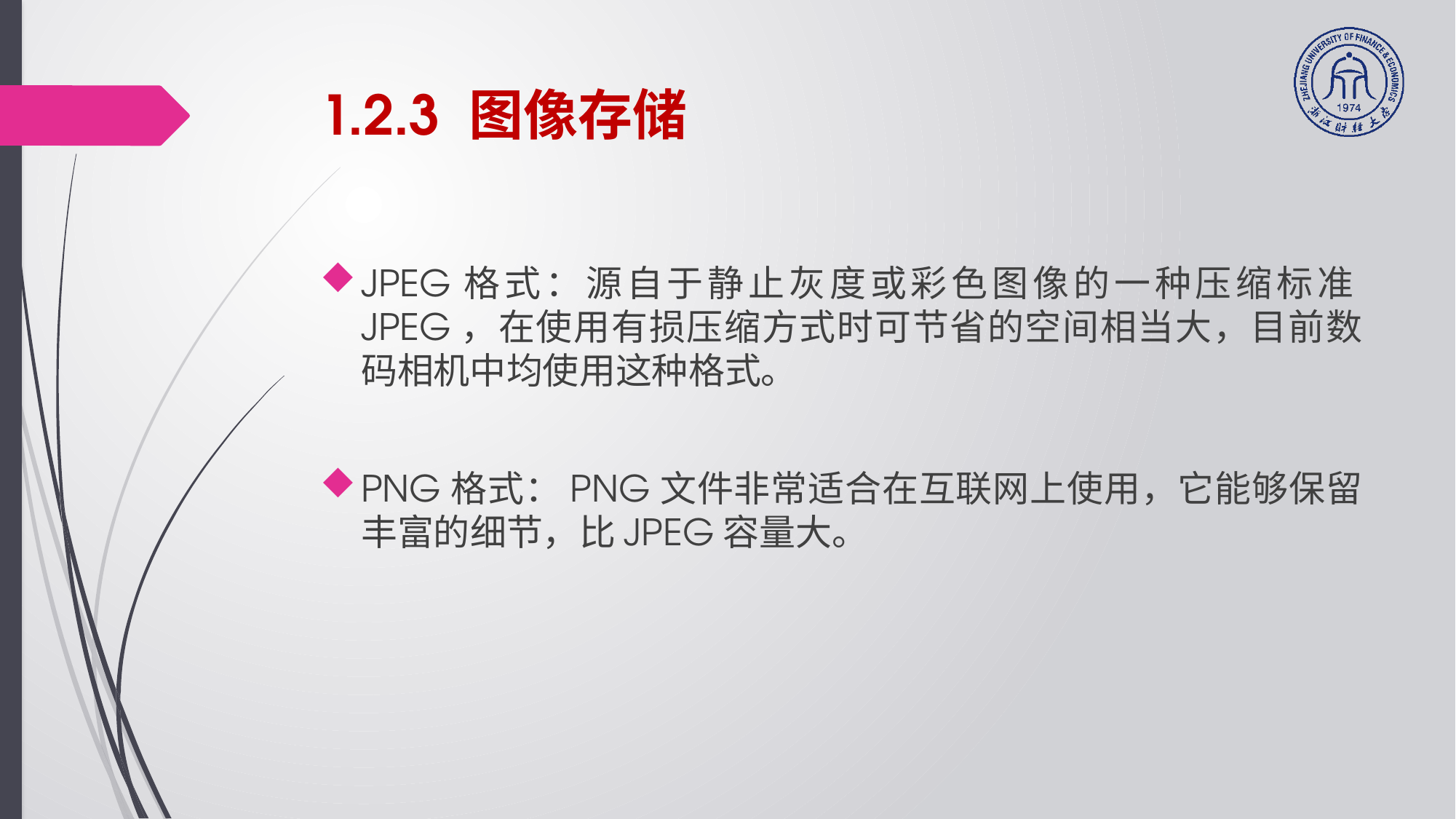

# 1.2.3 图像存储
JPEG格式：源自于静止灰度或彩色图像的一种压缩标准JPEG，在使用有损压缩方式时可节省的空间相当大，目前数码相机中均使用这种格式。

PNG格式：PNG文件非常适合在互联网上使用，它能够保留丰富的细节，比JPEG容量大。